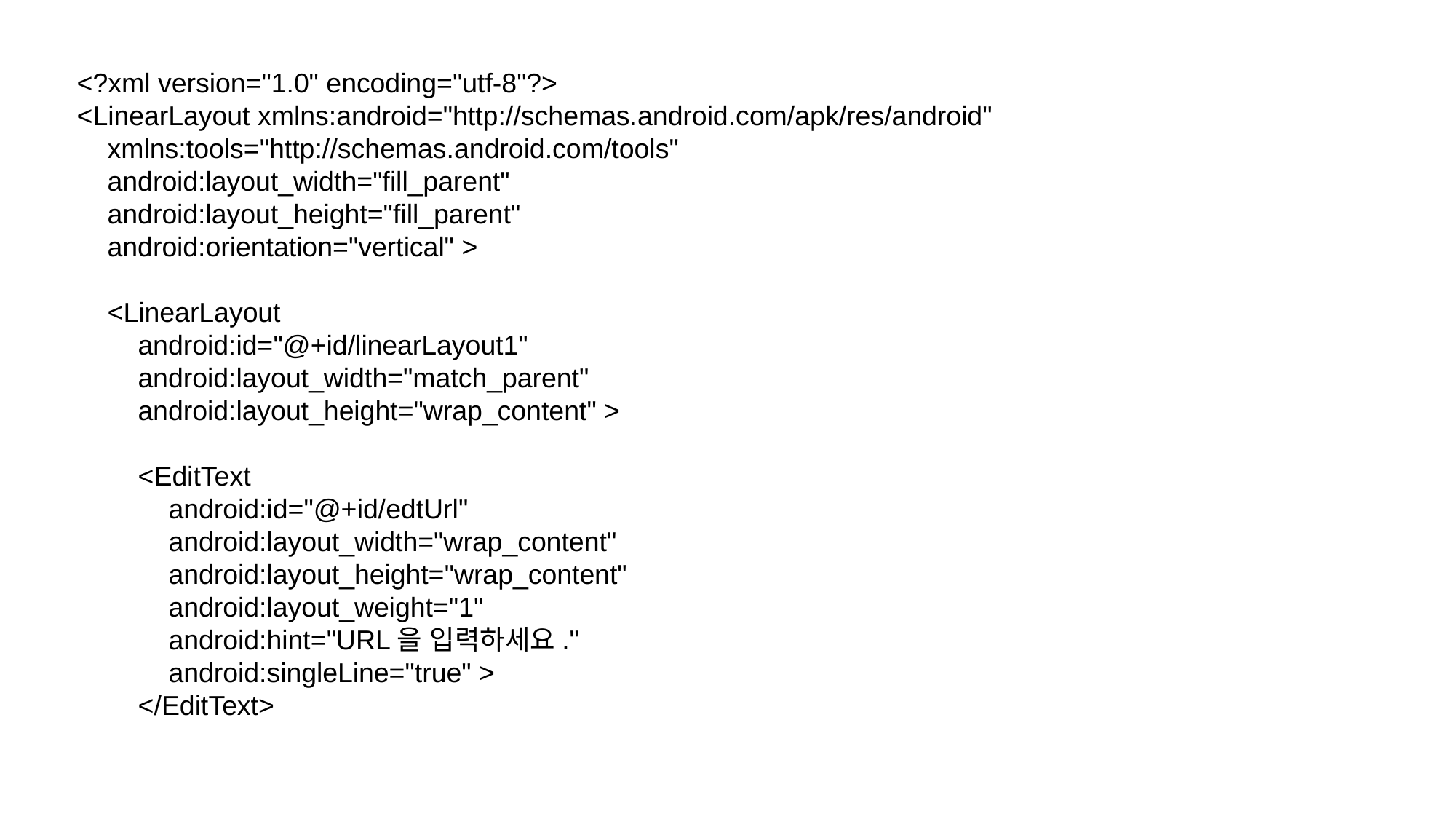

<?xml version="1.0" encoding="utf-8"?>
<LinearLayout xmlns:android="http://schemas.android.com/apk/res/android"
    xmlns:tools="http://schemas.android.com/tools"
    android:layout_width="fill_parent"
    android:layout_height="fill_parent"
    android:orientation="vertical" >

    <LinearLayout
        android:id="@+id/linearLayout1"
        android:layout_width="match_parent"
        android:layout_height="wrap_content" >

        <EditText
            android:id="@+id/edtUrl"
            android:layout_width="wrap_content"
            android:layout_height="wrap_content"
            android:layout_weight="1"
            android:hint="URL을 입력하세요."
            android:singleLine="true" >
        </EditText>